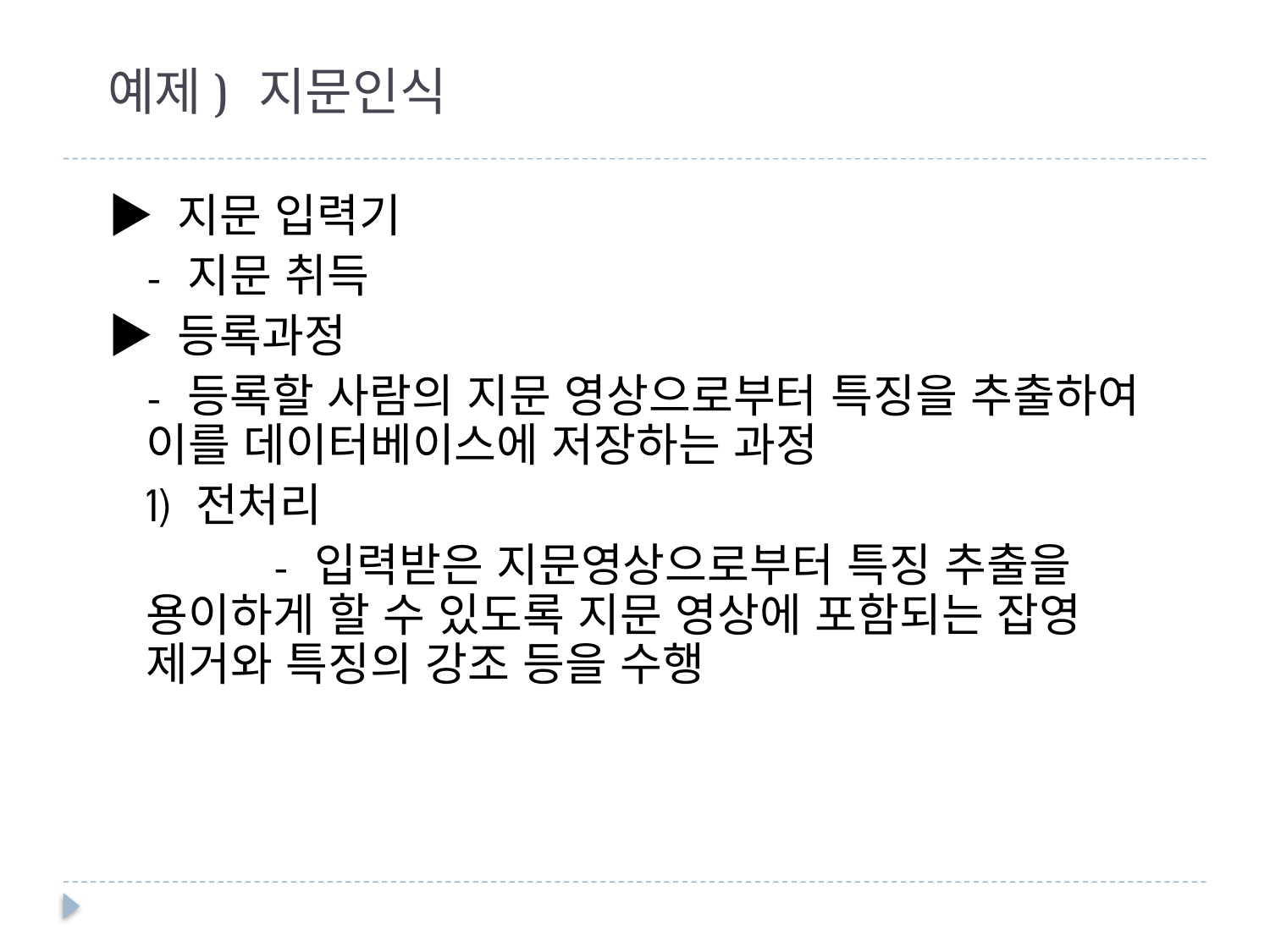

# 예제) 지문인식
▶ 지문 입력기
	- 지문 취득
▶ 등록과정
	- 등록할 사람의 지문 영상으로부터 특징을 추출하여 이를 데이터베이스에 저장하는 과정
	1) 전처리
		- 입력받은 지문영상으로부터 특징 추출을 용이하게 할 수 있도록 지문 영상에 포함되는 잡영 제거와 특징의 강조 등을 수행